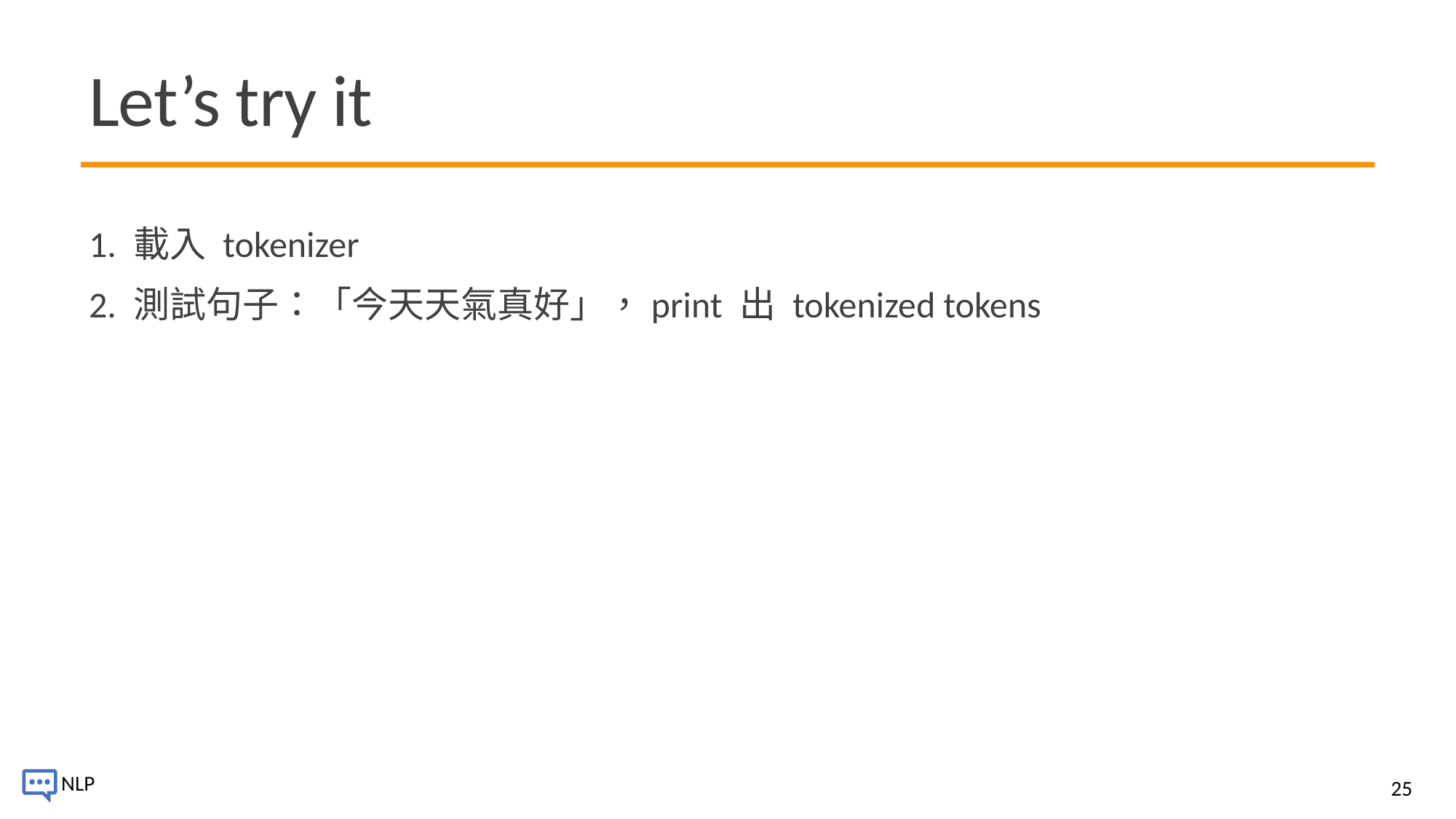

# Let’s try it
1. 載入 tokenizer
2. 測試句子：「今天天氣真好」，print 出 tokenized tokens
25